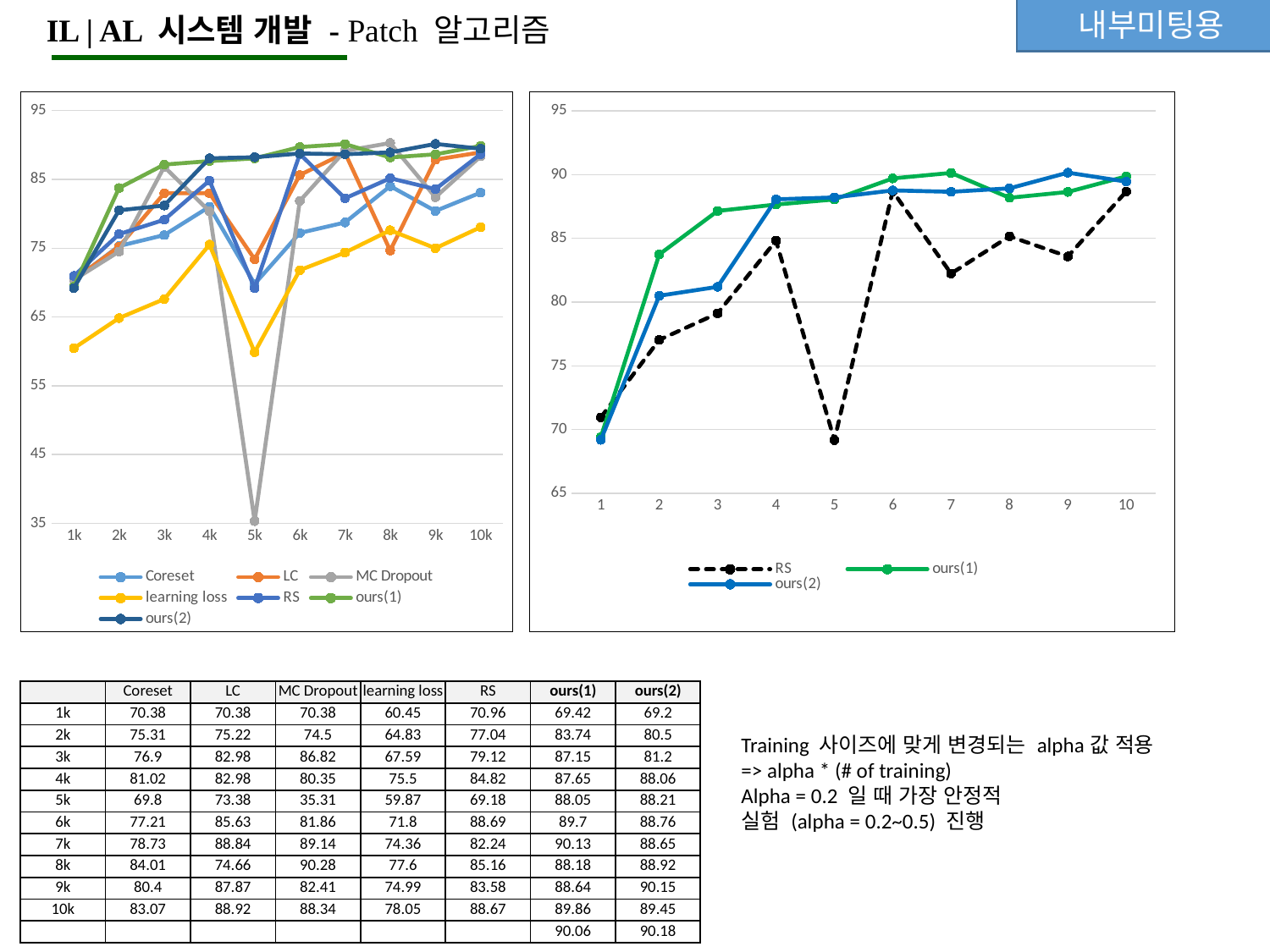

내부미팅용
IL | AL 시스템 개발 - Patch 알고리즘

### Chart

| Category | RS | ours(1) | ours(2) |
|---|---|---|---|

### Chart

| Category | Coreset | LC | MC Dropout | learning loss | RS | ours(1) | ours(2) |
|---|---|---|---|---|---|---|---|
| 1k | 70.38 | 70.38 | 70.38 | 60.45 | 70.96 | 69.42 | 69.2 |
| 2k | 75.31 | 75.22 | 74.5 | 64.83 | 77.04 | 83.74 | 80.5 |
| 3k | 76.9 | 82.98 | 86.82 | 67.59 | 79.12 | 87.15 | 81.2 |
| 4k | 81.02 | 82.98 | 80.35 | 75.5 | 84.82 | 87.65 | 88.06 |
| 5k | 69.8 | 73.38 | 35.31 | 59.87 | 69.18 | 88.05 | 88.21 |
| 6k | 77.21 | 85.63 | 81.86 | 71.8 | 88.69 | 89.7 | 88.76 |
| 7k | 78.73 | 88.84 | 89.14 | 74.36 | 82.24 | 90.13 | 88.65 |
| 8k | 84.01 | 74.66 | 90.28 | 77.6 | 85.16 | 88.18 | 88.92 |
| 9k | 80.4 | 87.87 | 82.41 | 74.99 | 83.58 | 88.64 | 90.15 |
| 10k | 83.07 | 88.92 | 88.34 | 78.05 | 88.67 | 89.86 | 89.45 |
|  | Coreset | LC | MC Dropout | learning loss | RS | ours(1) | ours(2) |
| --- | --- | --- | --- | --- | --- | --- | --- |
| 1k | 70.38 | 70.38 | 70.38 | 60.45 | 70.96 | 69.42 | 69.2 |
| 2k | 75.31 | 75.22 | 74.5 | 64.83 | 77.04 | 83.74 | 80.5 |
| 3k | 76.9 | 82.98 | 86.82 | 67.59 | 79.12 | 87.15 | 81.2 |
| 4k | 81.02 | 82.98 | 80.35 | 75.5 | 84.82 | 87.65 | 88.06 |
| 5k | 69.8 | 73.38 | 35.31 | 59.87 | 69.18 | 88.05 | 88.21 |
| 6k | 77.21 | 85.63 | 81.86 | 71.8 | 88.69 | 89.7 | 88.76 |
| 7k | 78.73 | 88.84 | 89.14 | 74.36 | 82.24 | 90.13 | 88.65 |
| 8k | 84.01 | 74.66 | 90.28 | 77.6 | 85.16 | 88.18 | 88.92 |
| 9k | 80.4 | 87.87 | 82.41 | 74.99 | 83.58 | 88.64 | 90.15 |
| 10k | 83.07 | 88.92 | 88.34 | 78.05 | 88.67 | 89.86 | 89.45 |
|  |  |  |  |  |  | 90.06 | 90.18 |
Training 사이즈에 맞게 변경되는 alpha값 적용
=> alpha * (# of training)
Alpha = 0.2 일 때 가장 안정적
실험 (alpha = 0.2~0.5) 진행